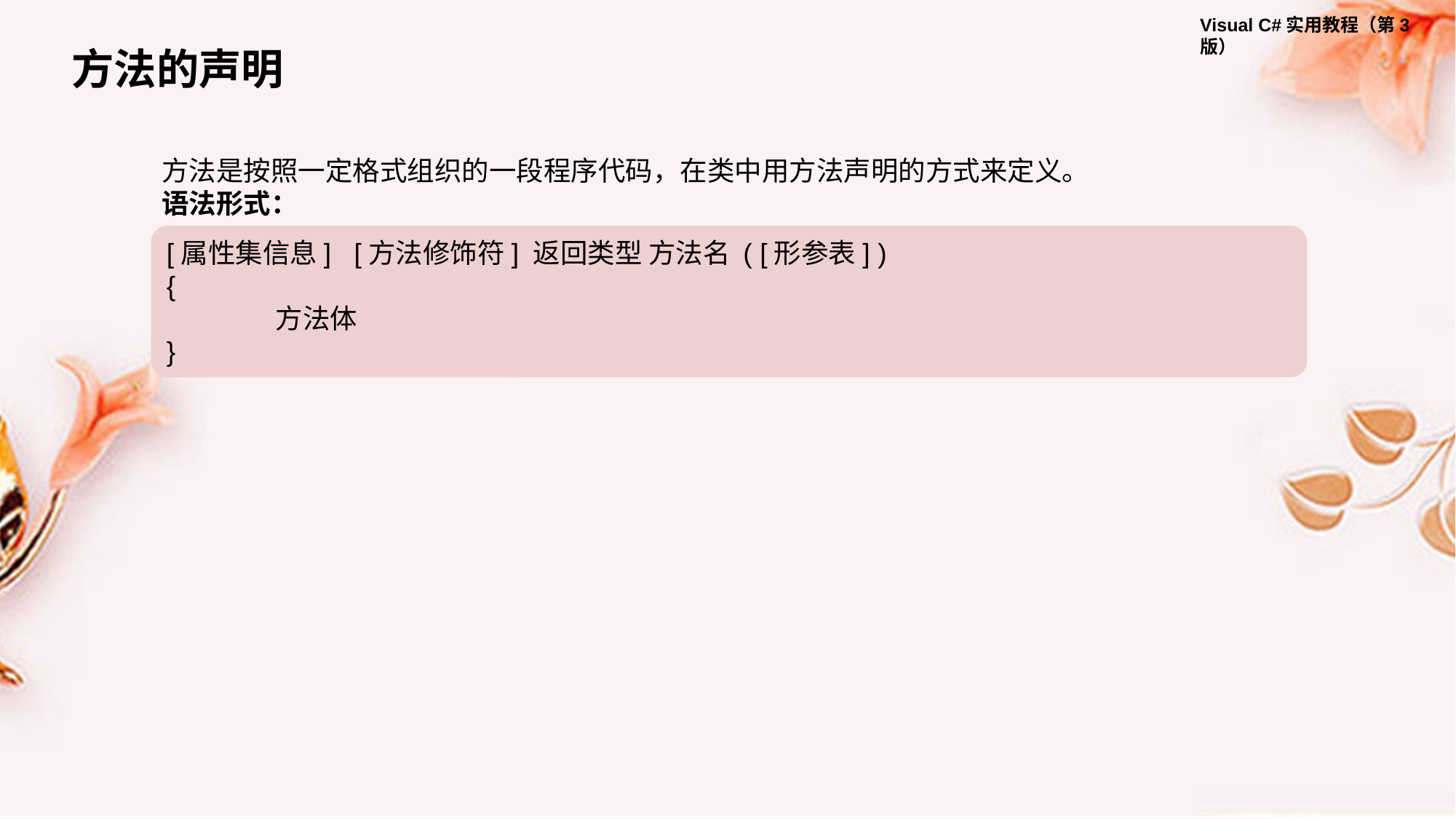

方法的声明
方法是按照一定格式组织的一段程序代码，在类中用方法声明的方式来定义。
语法形式：
[属性集信息]   [方法修饰符] 返回类型 方法名 ( [形参表] )
{
   	方法体
}